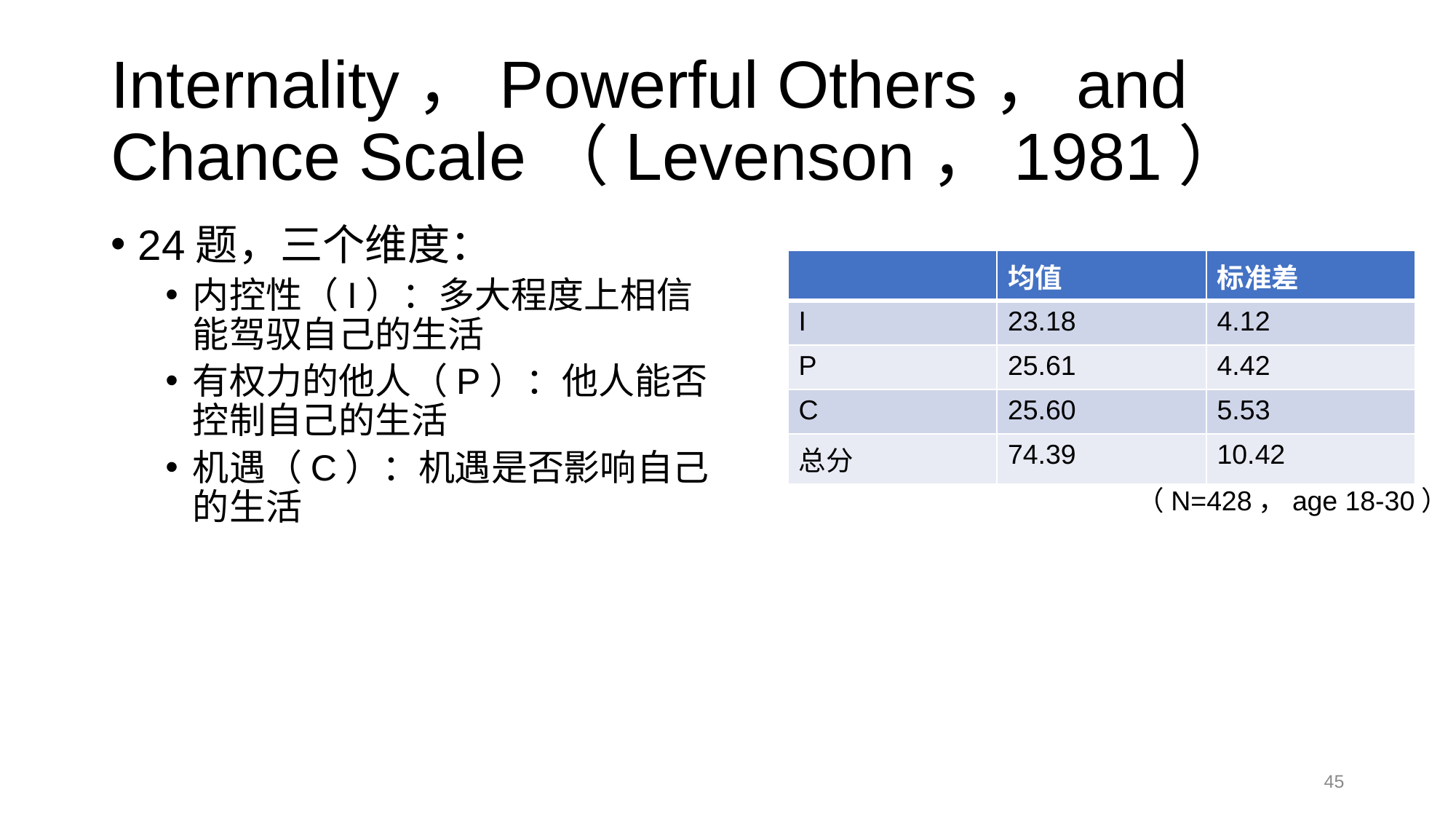

# Internality，Powerful Others，and Chance Scale（Levenson，1981）
24题，三个维度：
内控性（I）：多大程度上相信能驾驭自己的生活
有权力的他人（P）：他人能否控制自己的生活
机遇（C）：机遇是否影响自己的生活
|  | 均值 | 标准差 |
| --- | --- | --- |
| I | 23.18 | 4.12 |
| P | 25.61 | 4.42 |
| C | 25.60 | 5.53 |
| 总分 | 74.39 | 10.42 |
（N=428，age 18-30）
45